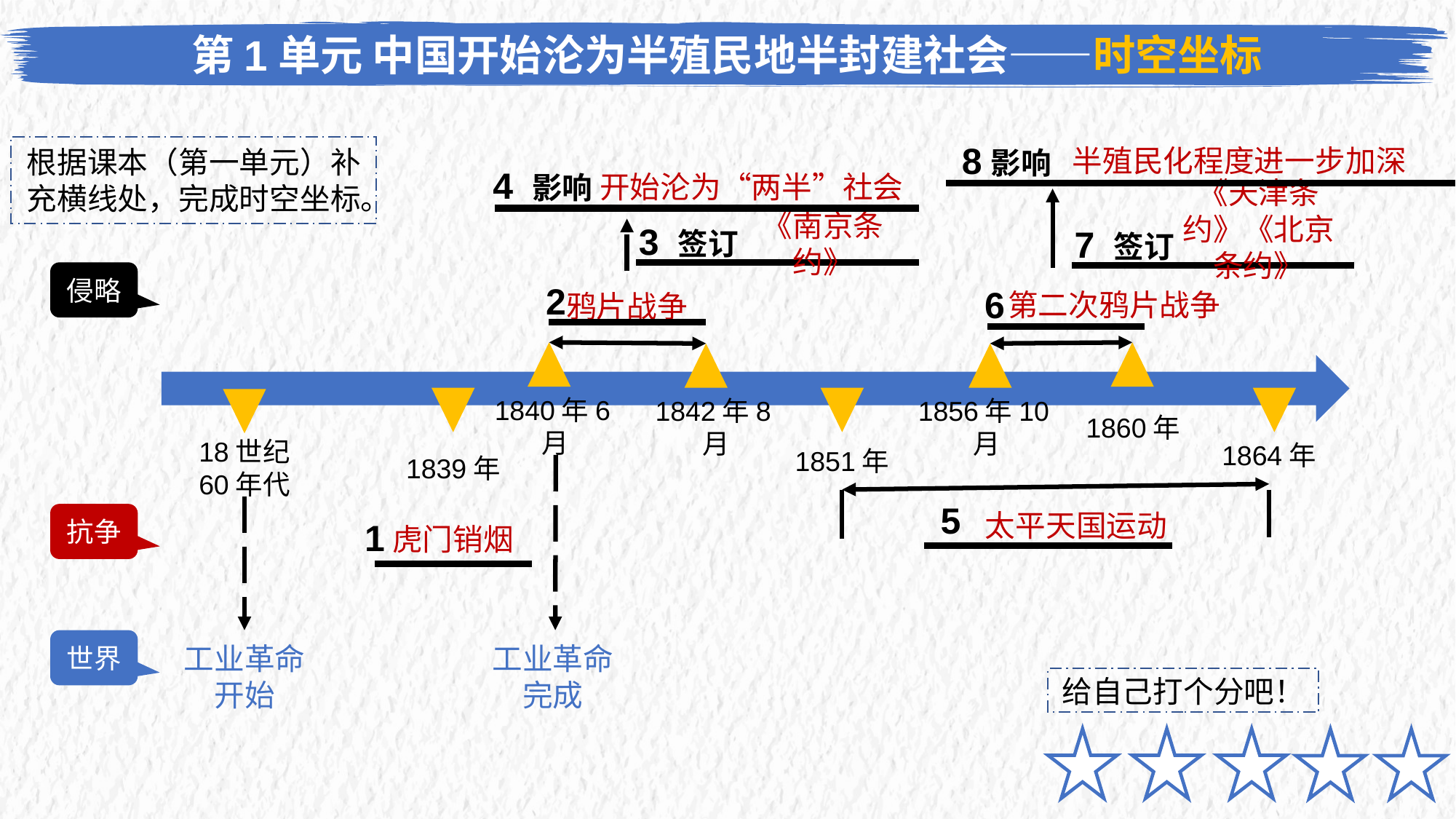

第1单元 中国开始沦为半殖民地半封建社会——时空坐标
半殖民化程度进一步加深
8影响
根据课本（第一单元）补充横线处，完成时空坐标。
开始沦为“两半”社会
4 影响
《天津条约》《北京条约》
《南京条约》
3 签订
7 签订
侵略
第二次鸦片战争
鸦片战争
2
6

1840年6月
1842年8月
1856年10月
1860年
1864年
1851年
18世纪
60年代
1839年
太平天国运动
5
抗争
虎门销烟
1
世界
工业革命开始
工业革命完成
给自己打个分吧！